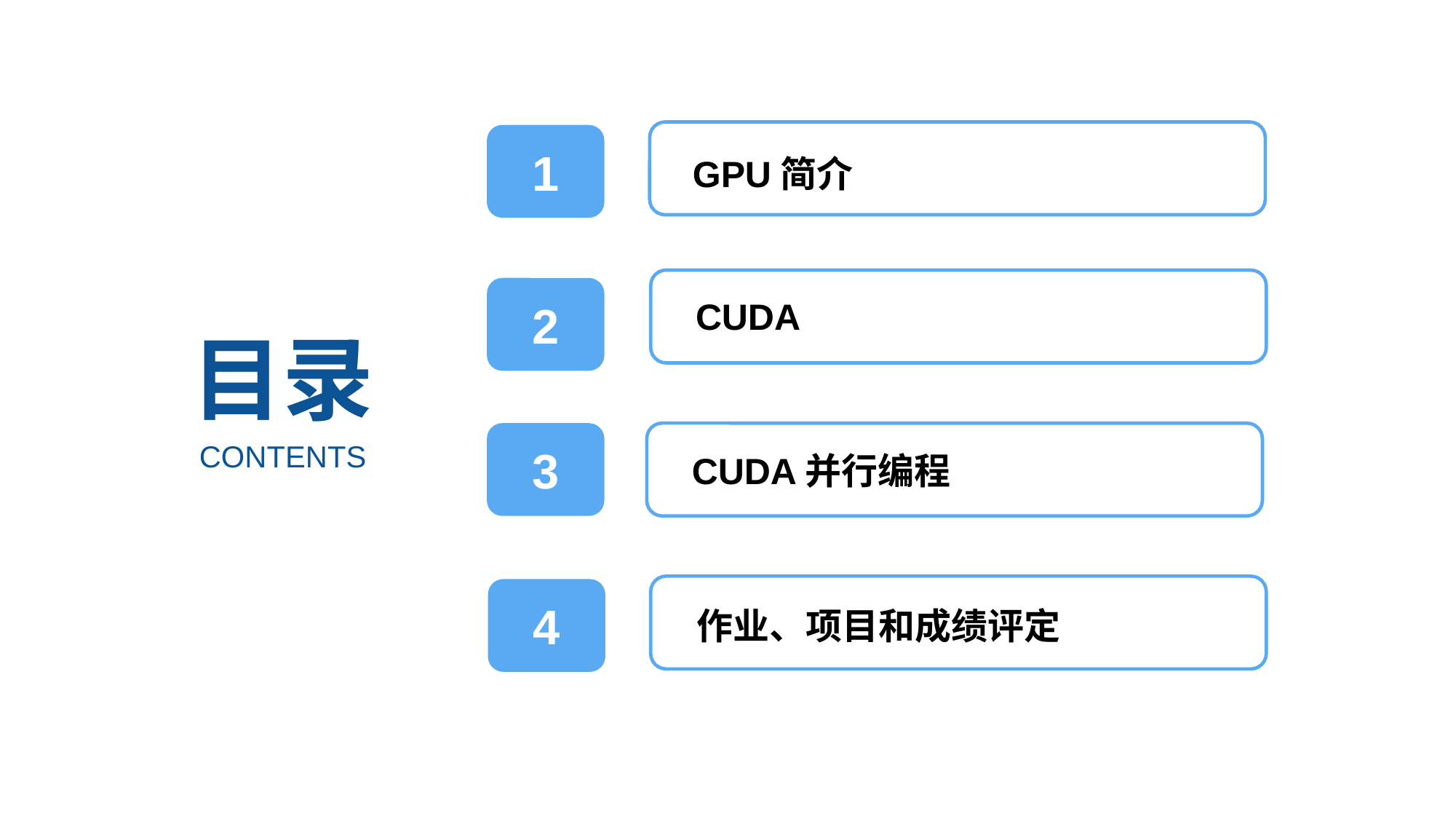

1
GPU简介

2
CUDA
目录
 CONTENTS
3

CUDA并行编程

4
作业、项目和成绩评定